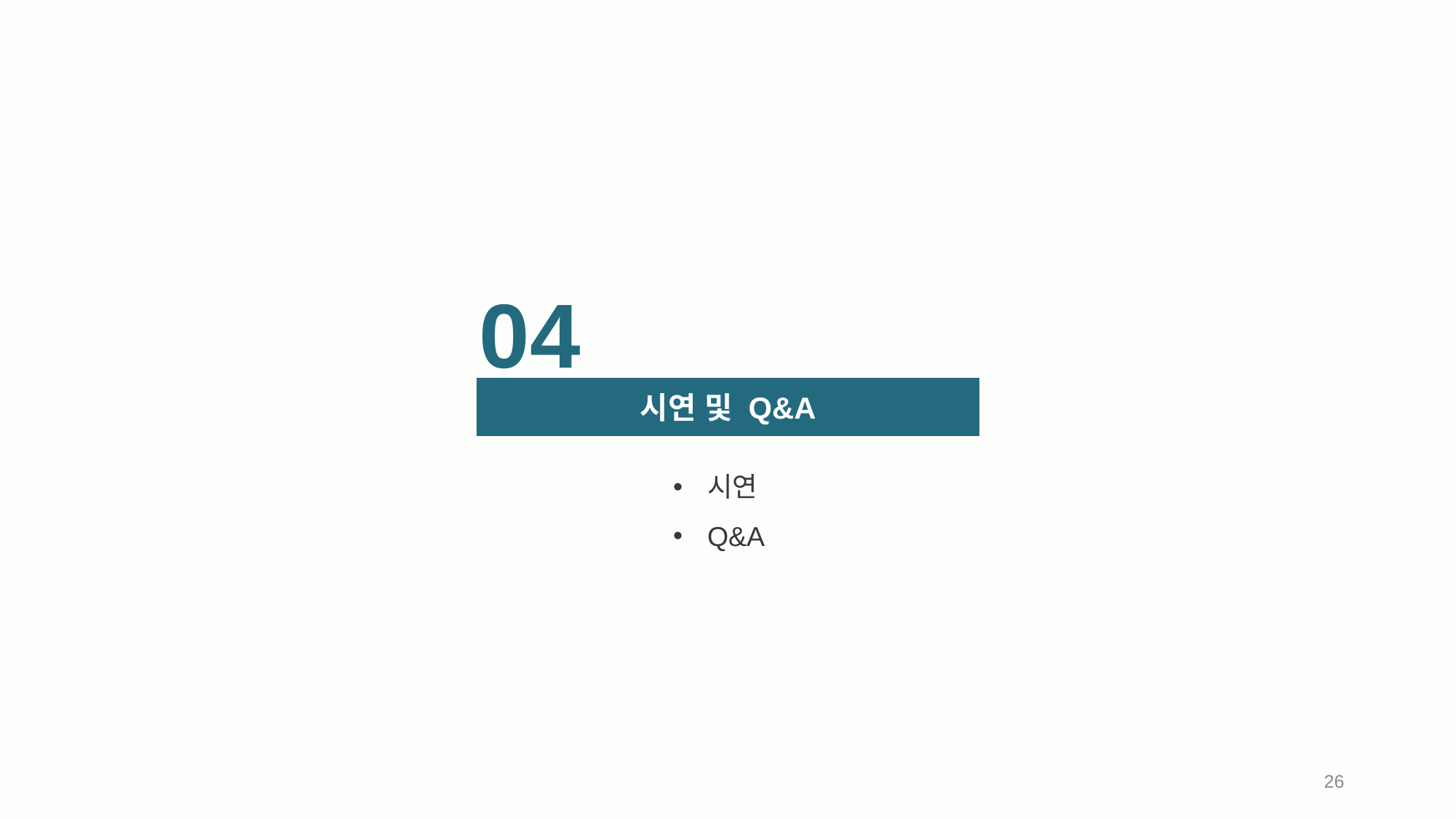

04
시연 및 Q&A
시연
Q&A
26